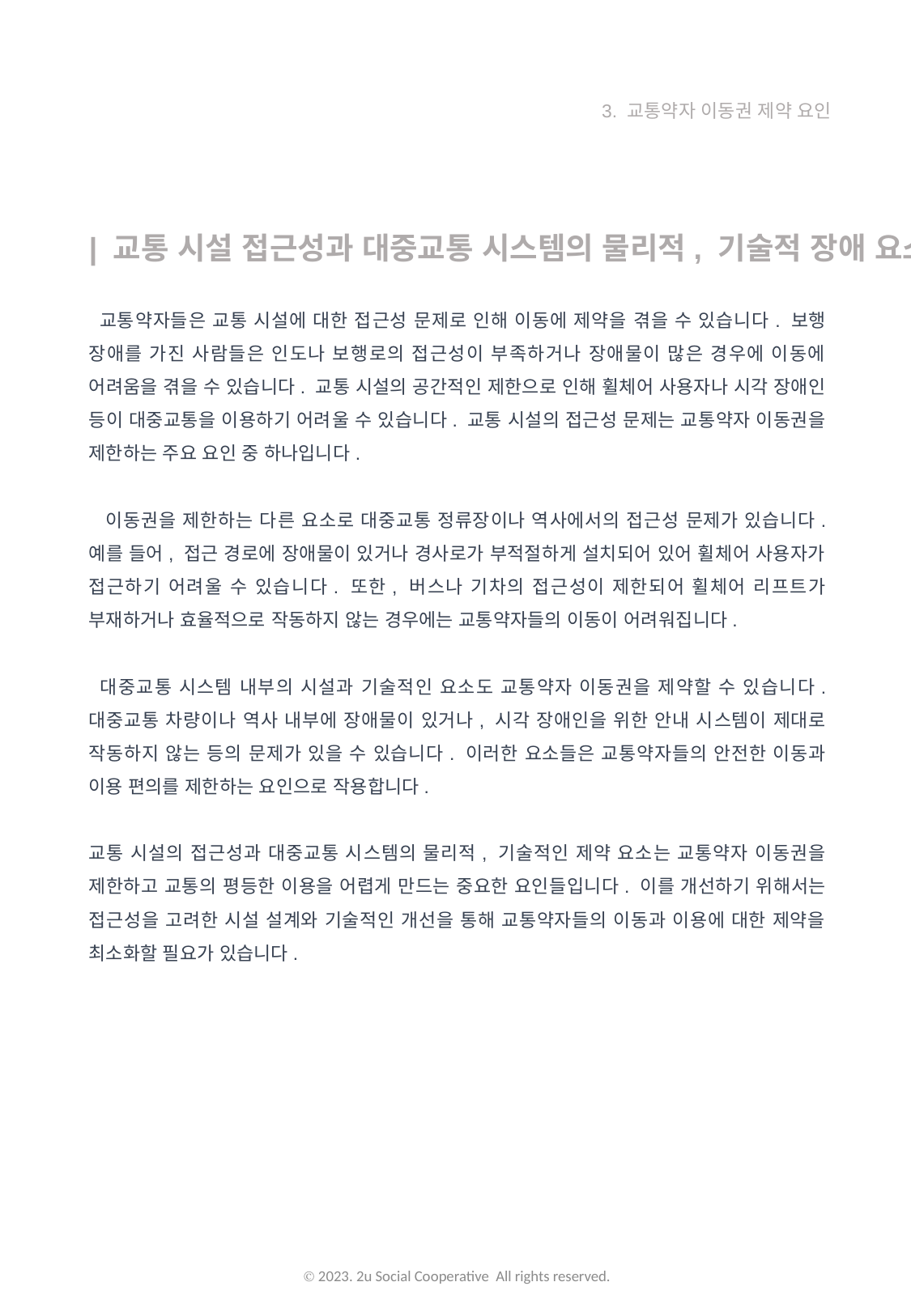

3. 교통약자 이동권 제약 요인
| 교통 시설 접근성과 대중교통 시스템의 물리적, 기술적 장애 요소
 교통약자들은 교통 시설에 대한 접근성 문제로 인해 이동에 제약을 겪을 수 있습니다. 보행 장애를 가진 사람들은 인도나 보행로의 접근성이 부족하거나 장애물이 많은 경우에 이동에 어려움을 겪을 수 있습니다. 교통 시설의 공간적인 제한으로 인해 휠체어 사용자나 시각 장애인 등이 대중교통을 이용하기 어려울 수 있습니다. 교통 시설의 접근성 문제는 교통약자 이동권을 제한하는 주요 요인 중 하나입니다.

  이동권을 제한하는 다른 요소로 대중교통 정류장이나 역사에서의 접근성 문제가 있습니다. 예를 들어, 접근 경로에 장애물이 있거나 경사로가 부적절하게 설치되어 있어 휠체어 사용자가 접근하기 어려울 수 있습니다. 또한, 버스나 기차의 접근성이 제한되어 휠체어 리프트가 부재하거나 효율적으로 작동하지 않는 경우에는 교통약자들의 이동이 어려워집니다.

 대중교통 시스템 내부의 시설과 기술적인 요소도 교통약자 이동권을 제약할 수 있습니다. 대중교통 차량이나 역사 내부에 장애물이 있거나, 시각 장애인을 위한 안내 시스템이 제대로 작동하지 않는 등의 문제가 있을 수 있습니다. 이러한 요소들은 교통약자들의 안전한 이동과 이용 편의를 제한하는 요인으로 작용합니다.

교통 시설의 접근성과 대중교통 시스템의 물리적, 기술적인 제약 요소는 교통약자 이동권을 제한하고 교통의 평등한 이용을 어렵게 만드는 중요한 요인들입니다. 이를 개선하기 위해서는 접근성을 고려한 시설 설계와 기술적인 개선을 통해 교통약자들의 이동과 이용에 대한 제약을 최소화할 필요가 있습니다.
Ⓒ 2023. 2u Social Cooperative  All rights reserved.